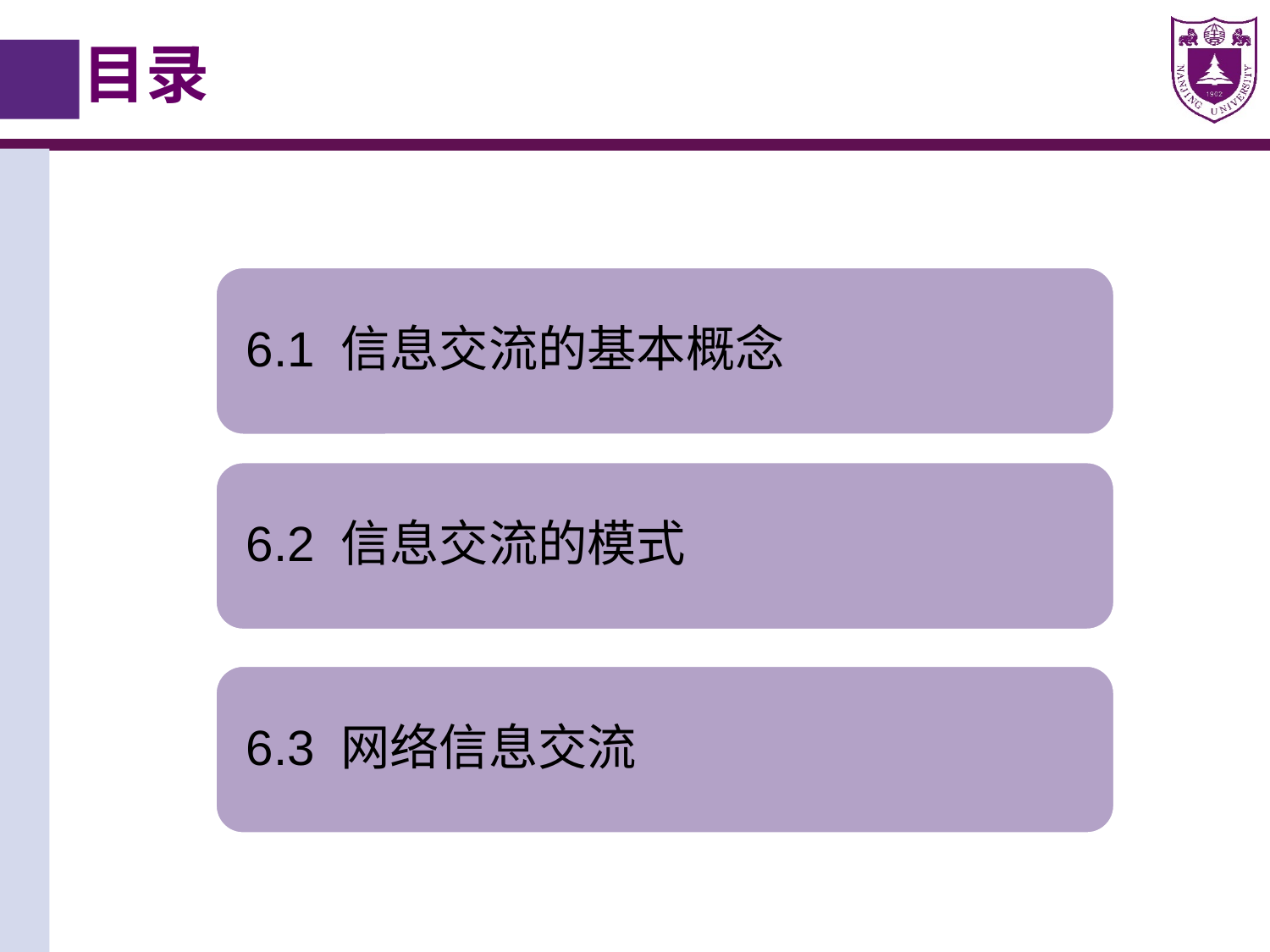

# 目录

6.1 信息交流的基本概念
6.2 信息交流的模式
6.3 网络信息交流